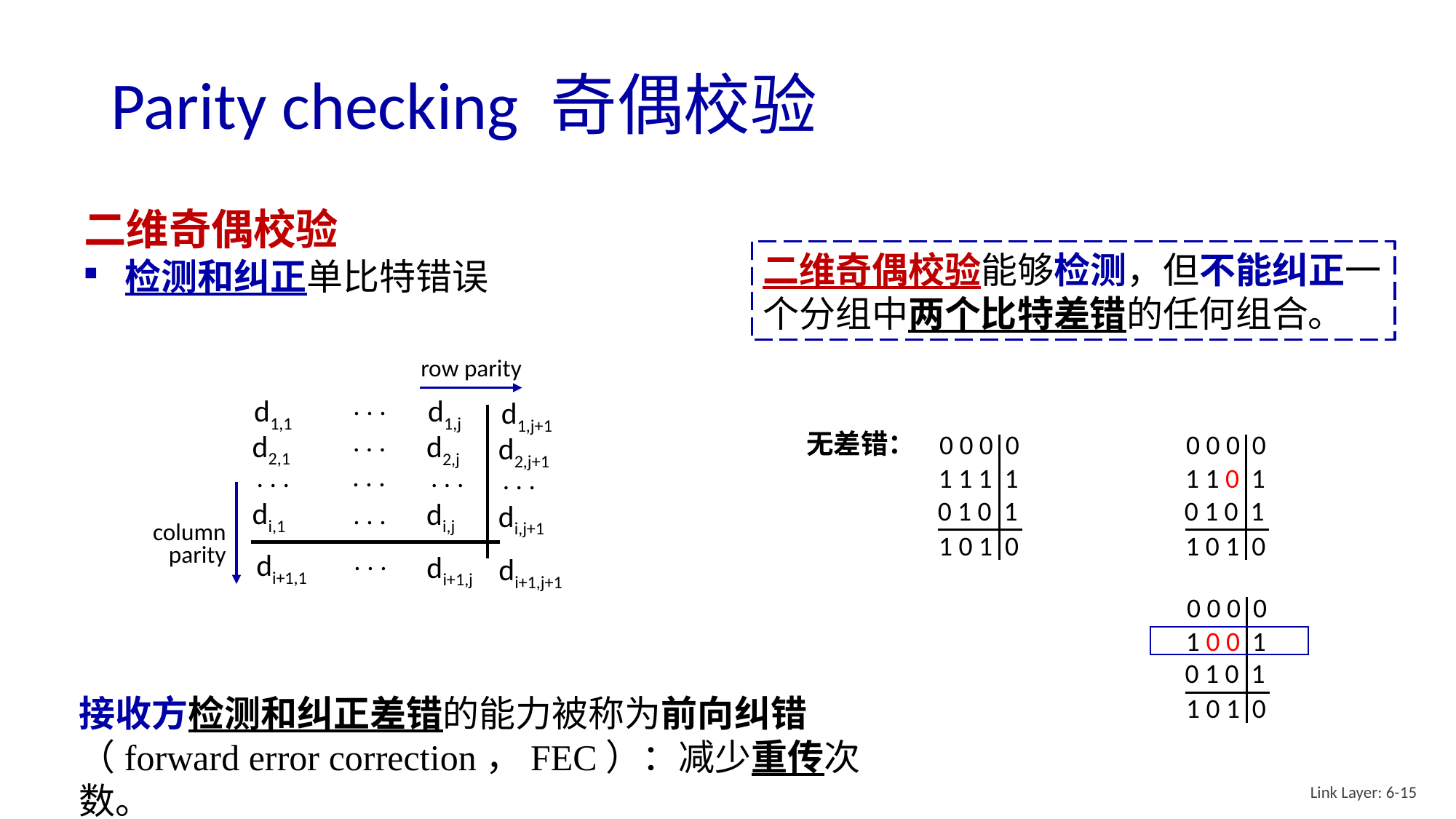

# Parity checking 奇偶校验
二维奇偶校验
检测和纠正单比特错误
二维奇偶校验能够检测，但不能纠正一个分组中两个比特差错的任何组合。
row parity
. . .
d1,1
d2,1
. . .
di,1
d1,j
d2,j
. . .
di,j
d1,j+1
d2,j+1
. . .
di,j+1
. . .
. . .
. . .
column
 parity
. . .
di+1,1
di+1,j
di+1,j+1
无差错：
0 0 0  0
1 1 1  1
1 0 1  0
0 1 0  1
0 0 0  0
1 1 0  1
1 0 1  0
0 1 0  1
0 0 0  0
1 0 0  1
1 0 1  0
0 1 0  1

接收方检测和纠正差错的能力被称为前向纠错（forward error correction，FEC）：减少重传次数。
Link Layer: 6-15